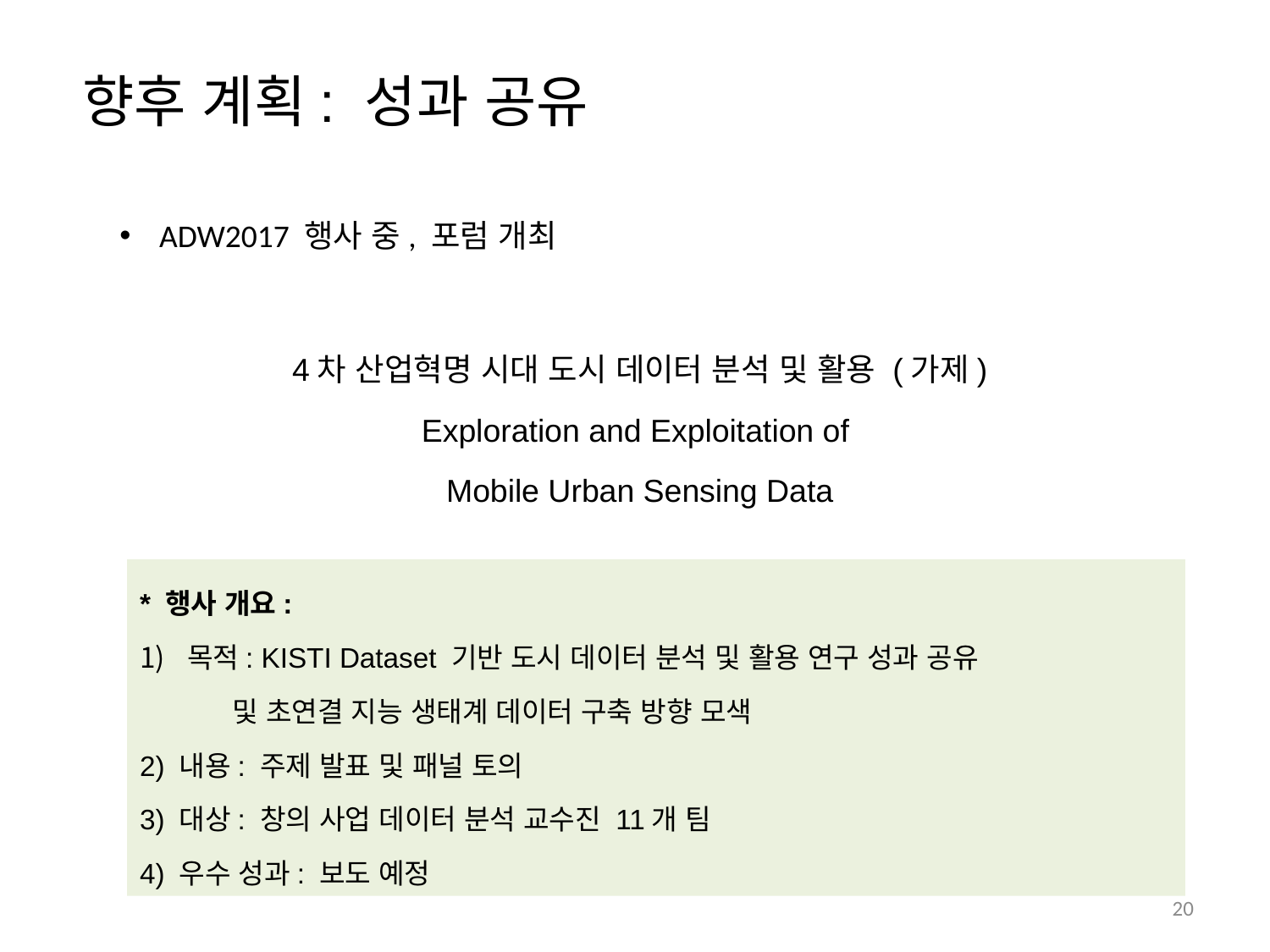

향후 계획: 성과 공유
ADW2017 행사 중, 포럼 개최
4차 산업혁명 시대 도시 데이터 분석 및 활용 (가제)
Exploration and Exploitation of
Mobile Urban Sensing Data
* 행사 개요:
목적: KISTI Dataset 기반 도시 데이터 분석 및 활용 연구 성과 공유
           및 초연결 지능 생태계 데이터 구축 방향 모색
2) 내용: 주제 발표 및 패널 토의
3) 대상: 창의 사업 데이터 분석 교수진 11개 팀
4) 우수 성과: 보도 예정
20